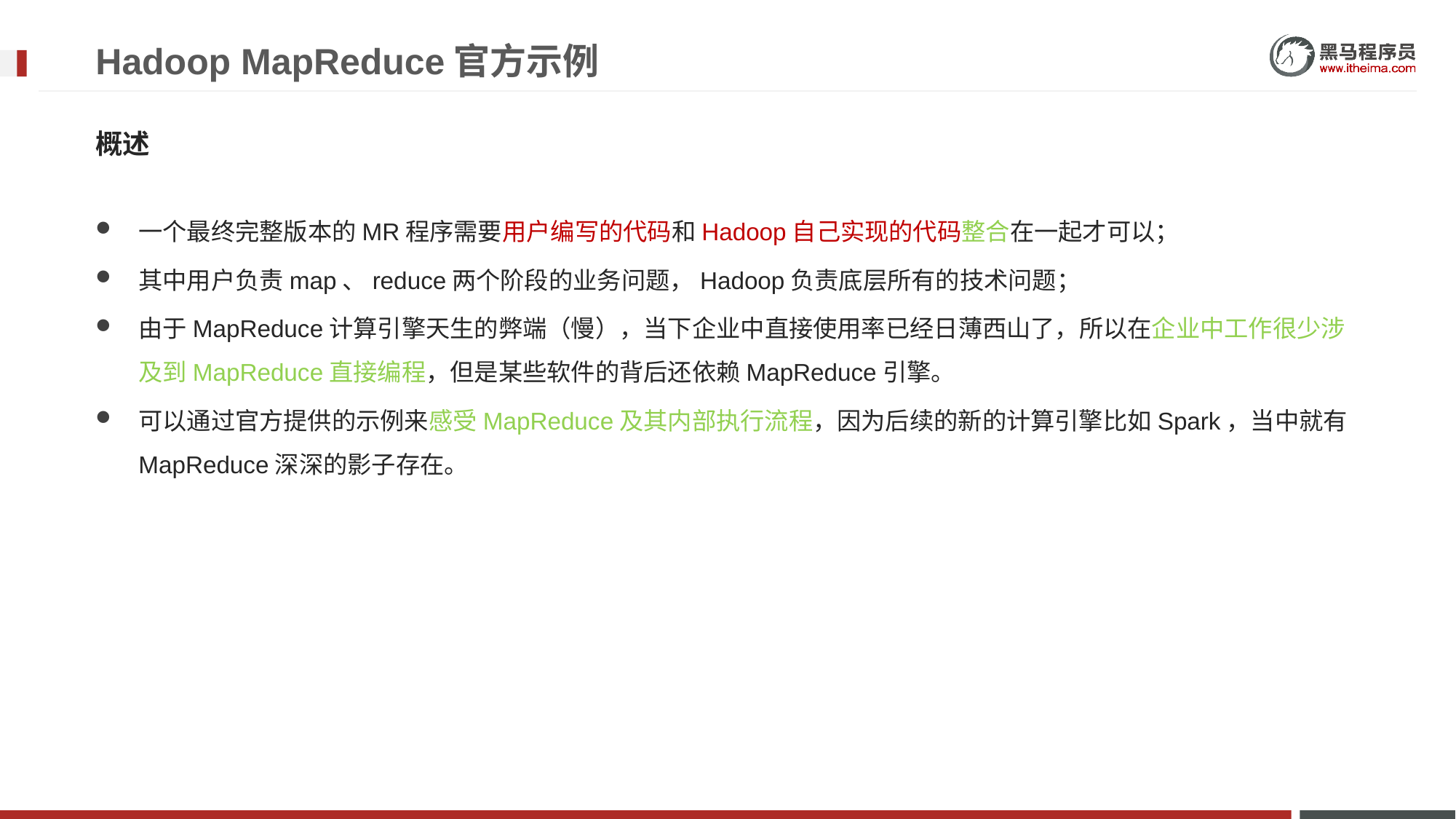

# Hadoop MapReduce官方示例
概述
一个最终完整版本的MR程序需要用户编写的代码和Hadoop自己实现的代码整合在一起才可以；
其中用户负责map、reduce两个阶段的业务问题，Hadoop负责底层所有的技术问题；
由于MapReduce计算引擎天生的弊端（慢），当下企业中直接使用率已经日薄西山了，所以在企业中工作很少涉及到MapReduce直接编程，但是某些软件的背后还依赖MapReduce引擎。
可以通过官方提供的示例来感受MapReduce及其内部执行流程，因为后续的新的计算引擎比如Spark，当中就有MapReduce深深的影子存在。